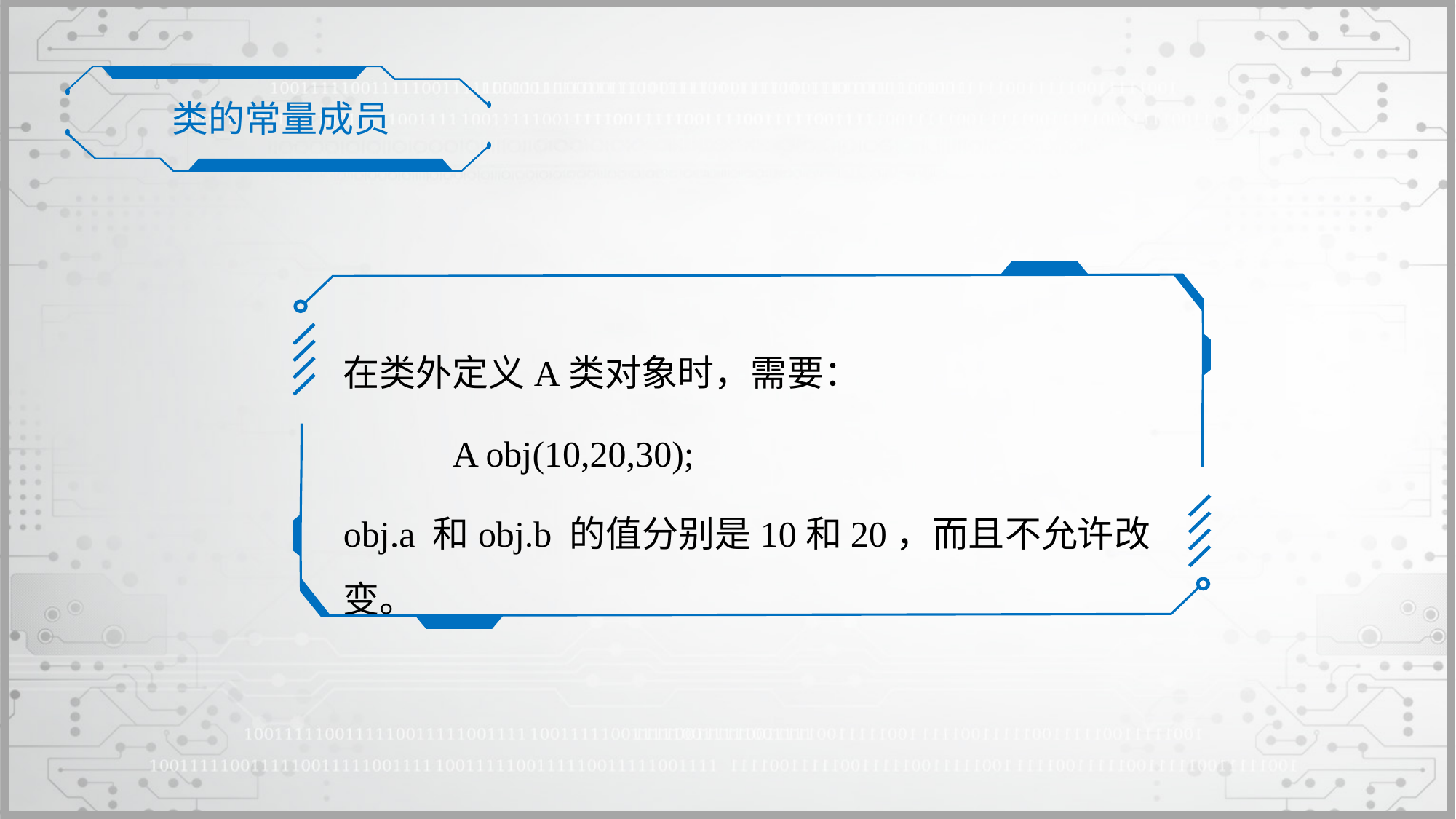

类的常量成员

在类外定义A类对象时，需要：
	A obj(10,20,30);
obj.a 和obj.b 的值分别是10和20，而且不允许改变。